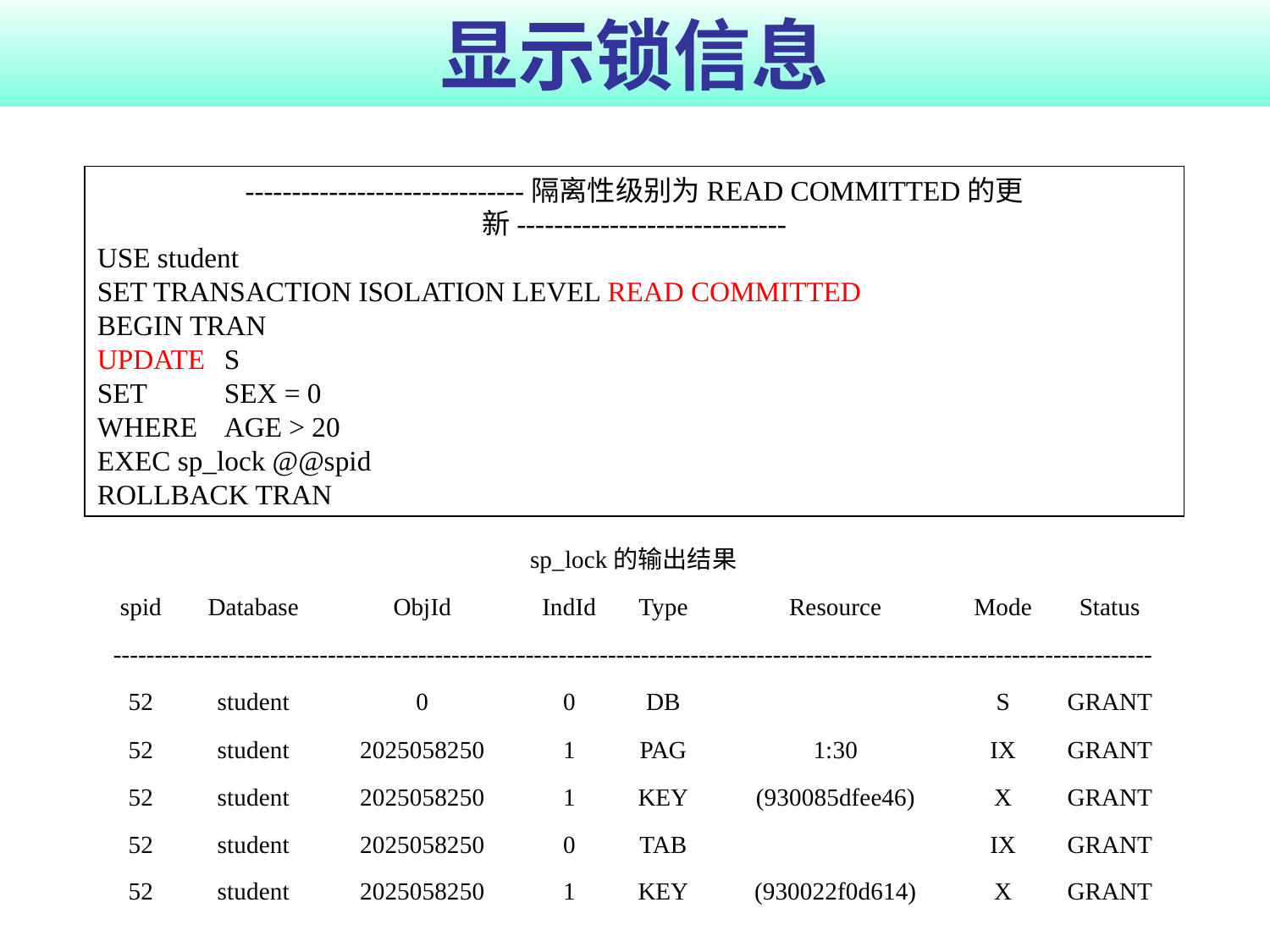

# 显示锁信息
------------------------------隔离性级别为READ COMMITTED的更新-----------------------------
USE student
SET TRANSACTION ISOLATION LEVEL READ COMMITTED
BEGIN TRAN
UPDATE	S
SET 	SEX = 0
WHERE 	AGE > 20
EXEC sp_lock @@spid
ROLLBACK TRAN
| sp\_lock的输出结果 |  |  |  |  |  |  |  |
| --- | --- | --- | --- | --- | --- | --- | --- |
| spid | Database | ObjId | IndId | Type | Resource | Mode | Status |
| ------------------------------------------------------------------------------------------------------------------------------ |  |  |  |  |  |  |  |
| 52 | student | 0 | 0 | DB |  | S | GRANT |
| 52 | student | 2025058250 | 1 | PAG | 1:30 | IX | GRANT |
| 52 | student | 2025058250 | 1 | KEY | (930085dfee46) | X | GRANT |
| 52 | student | 2025058250 | 0 | TAB |  | IX | GRANT |
| 52 | student | 2025058250 | 1 | KEY | (930022f0d614) | X | GRANT |